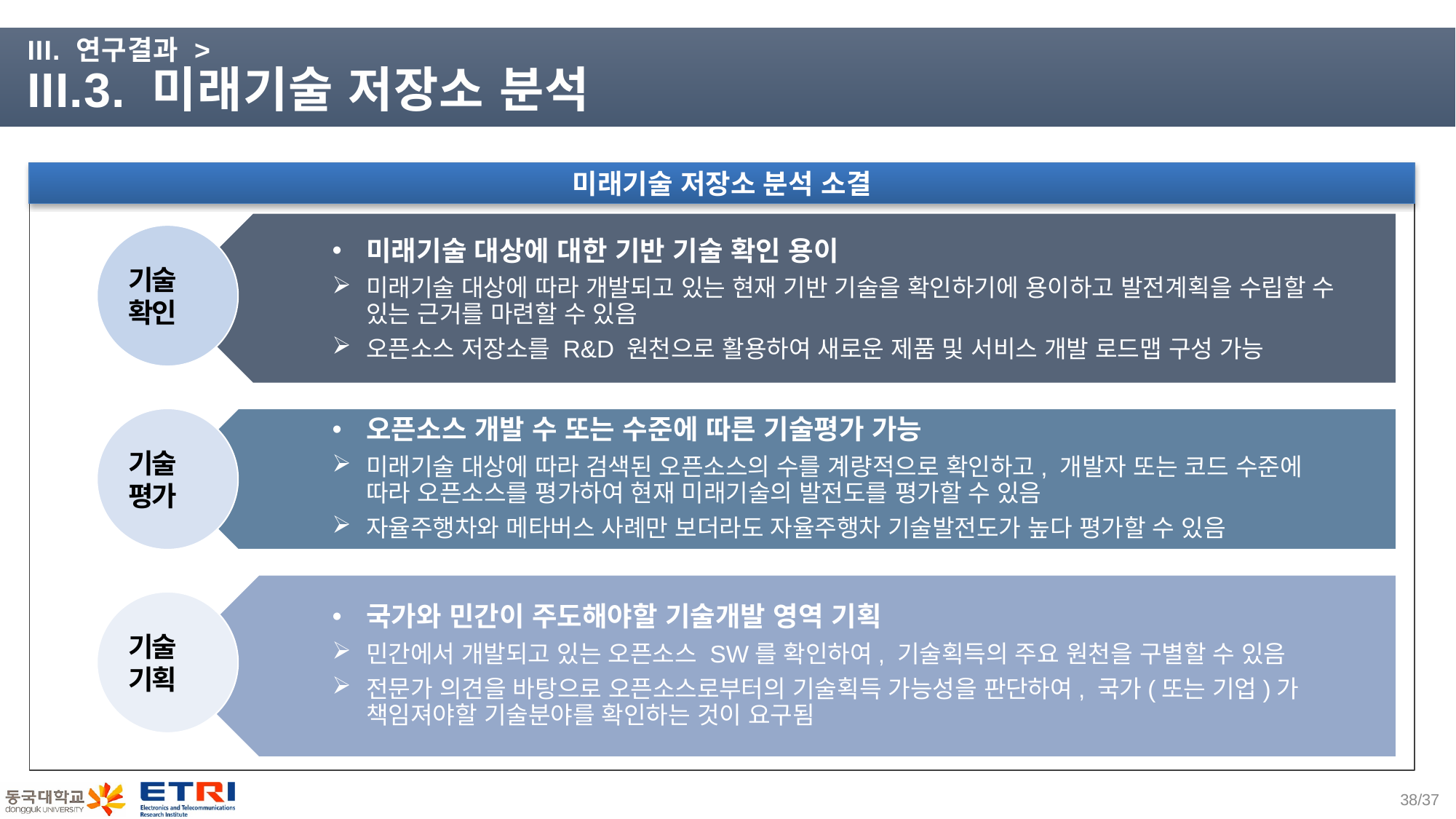

# III. 연구결과 > III.3. 미래기술 저장소 분석
미래기술 저장소 분석 소결

미래기술 대상에 대한 기반 기술 확인 용이
미래기술 대상에 따라 개발되고 있는 현재 기반 기술을 확인하기에 용이하고 발전계획을 수립할 수 있는 근거를 마련할 수 있음
오픈소스 저장소를 R&D 원천으로 활용하여 새로운 제품 및 서비스 개발 로드맵 구성 가능
기술
확인
기술
평가

오픈소스 개발 수 또는 수준에 따른 기술평가 가능
미래기술 대상에 따라 검색된 오픈소스의 수를 계량적으로 확인하고, 개발자 또는 코드 수준에 따라 오픈소스를 평가하여 현재 미래기술의 발전도를 평가할 수 있음
자율주행차와 메타버스 사례만 보더라도 자율주행차 기술발전도가 높다 평가할 수 있음

국가와 민간이 주도해야할 기술개발 영역 기획
민간에서 개발되고 있는 오픈소스 SW를 확인하여, 기술획득의 주요 원천을 구별할 수 있음
전문가 의견을 바탕으로 오픈소스로부터의 기술획득 가능성을 판단하여, 국가(또는 기업)가 책임져야할 기술분야를 확인하는 것이 요구됨
기술
기획
38/37